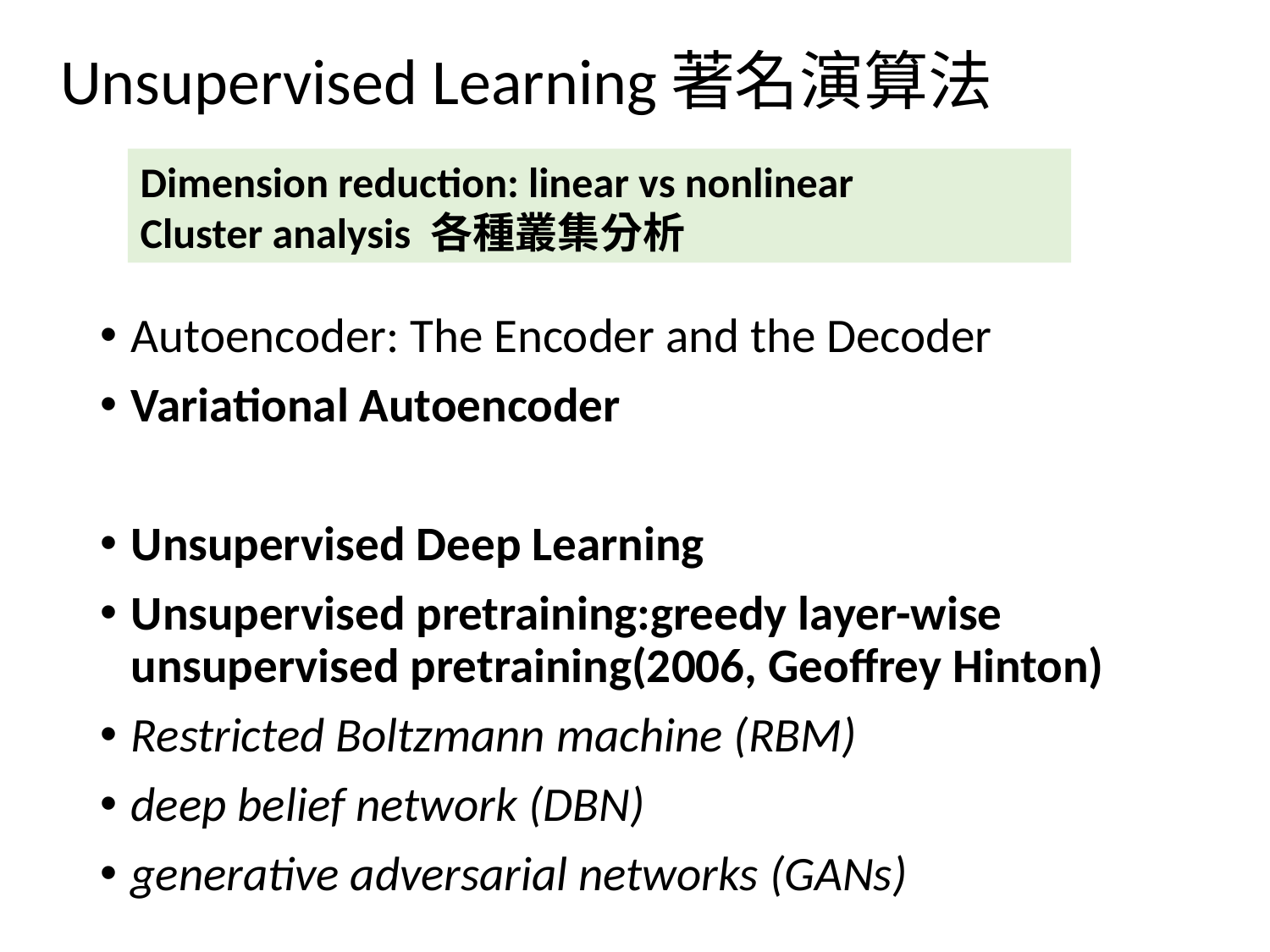

# Unsupervised Learning著名演算法
Dimension reduction: linear vs nonlinear
Cluster analysis 各種叢集分析
Autoencoder: The Encoder and the Decoder
Variational Autoencoder

Unsupervised Deep Learning
Unsupervised pretraining:greedy layer-wise unsupervised pretraining(2006, Geoffrey Hinton)
Restricted Boltzmann machine (RBM)
deep belief network (DBN)
generative adversarial networks (GANs)